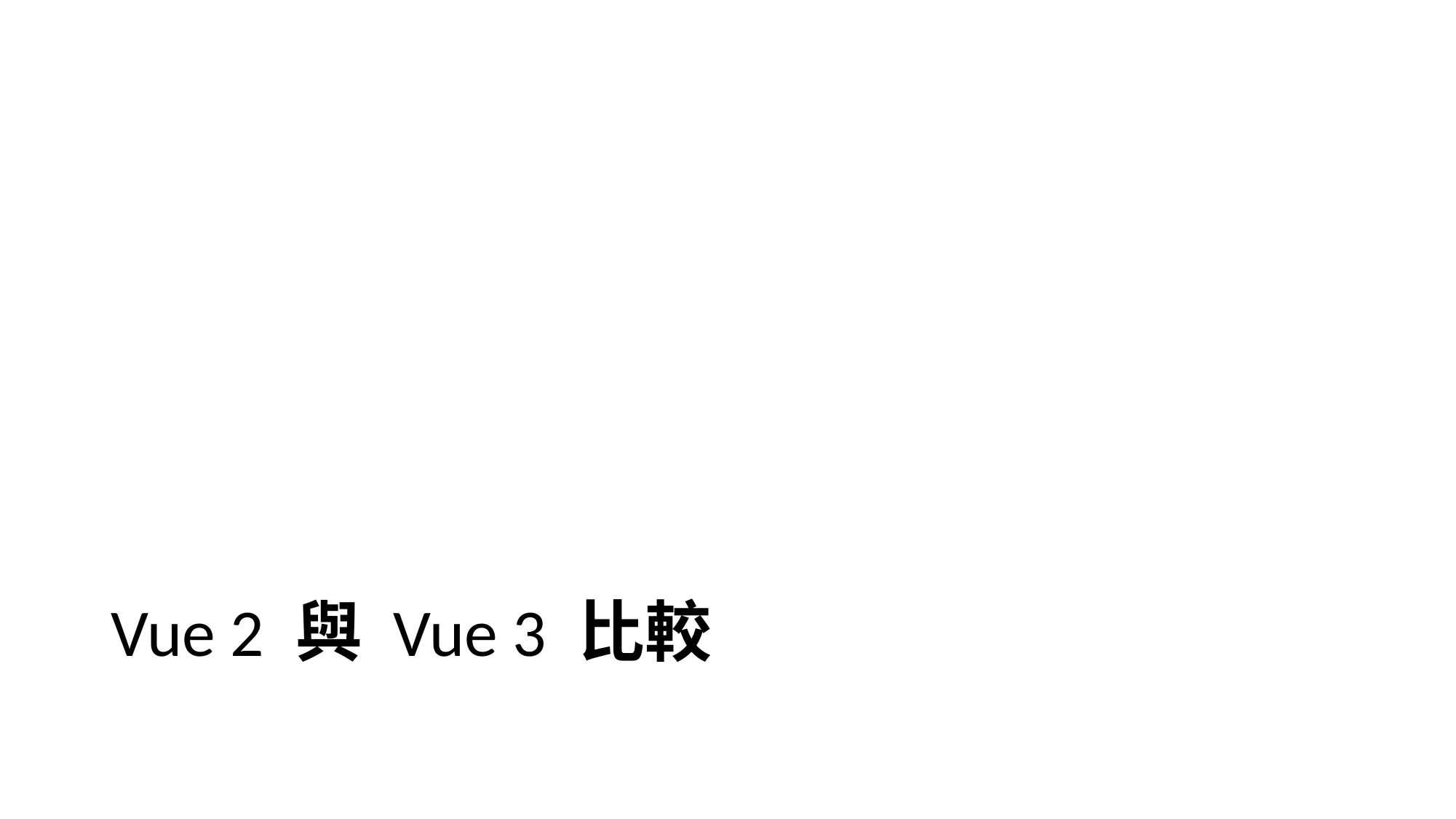

# Vue 2 與 Vue 3 比較